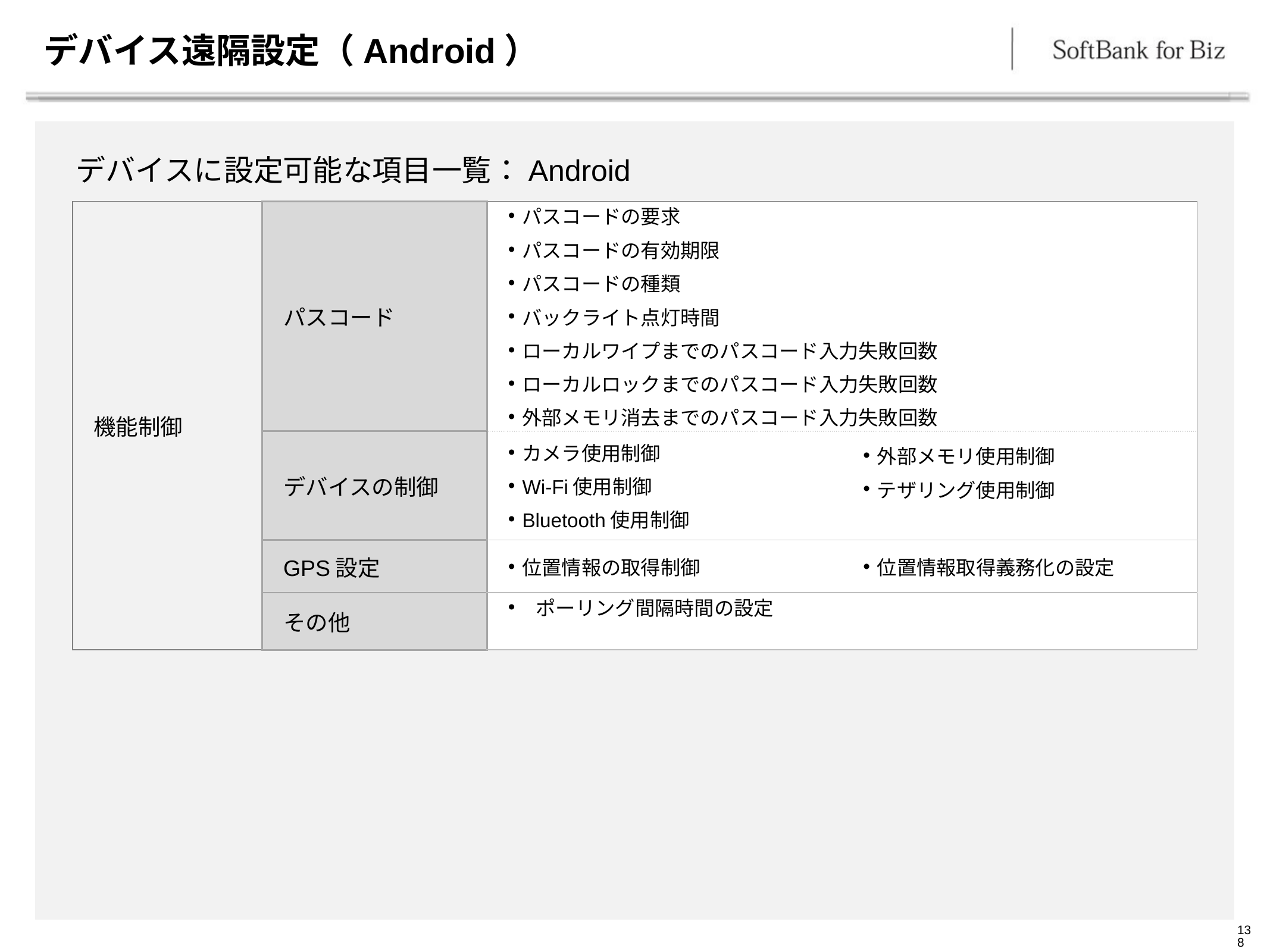

# デバイス遠隔設定（Android）
デバイスに設定可能な項目一覧：Android
| 機能制御 | パスコード | パスコードの要求 パスコードの有効期限 パスコードの種類 バックライト点灯時間 ローカルワイプまでのパスコード入力失敗回数 ローカルロックまでのパスコード入力失敗回数 外部メモリ消去までのパスコード入力失敗回数 |  |
| --- | --- | --- | --- |
|  | デバイスの制御 | カメラ使用制御 Wi-Fi使用制御 Bluetooth使用制御 | 外部メモリ使用制御 テザリング使用制御 |
|  | GPS設定 | 位置情報の取得制御 | 位置情報取得義務化の設定 |
|  | その他 | ポーリング間隔時間の設定 |  |
138